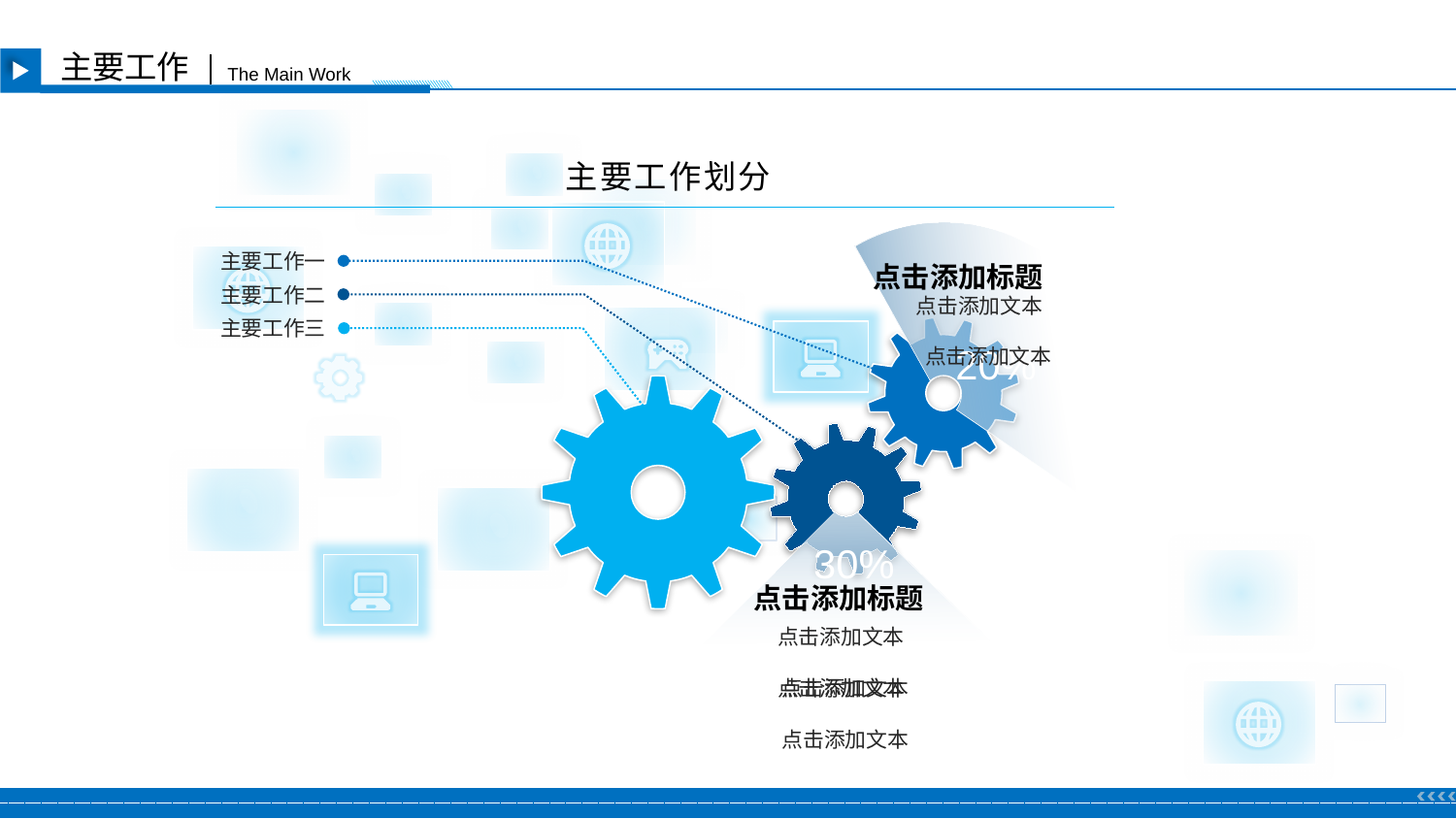

主要工作
The Main Work

主要工作划分

点击添加标题
点击添加文本
点击添加文本
20%
主要工作一

30%
点击添加标题
点击添加文本
点击添加文本
点击添加文本
点击添加文本

主要工作二

主要工作三